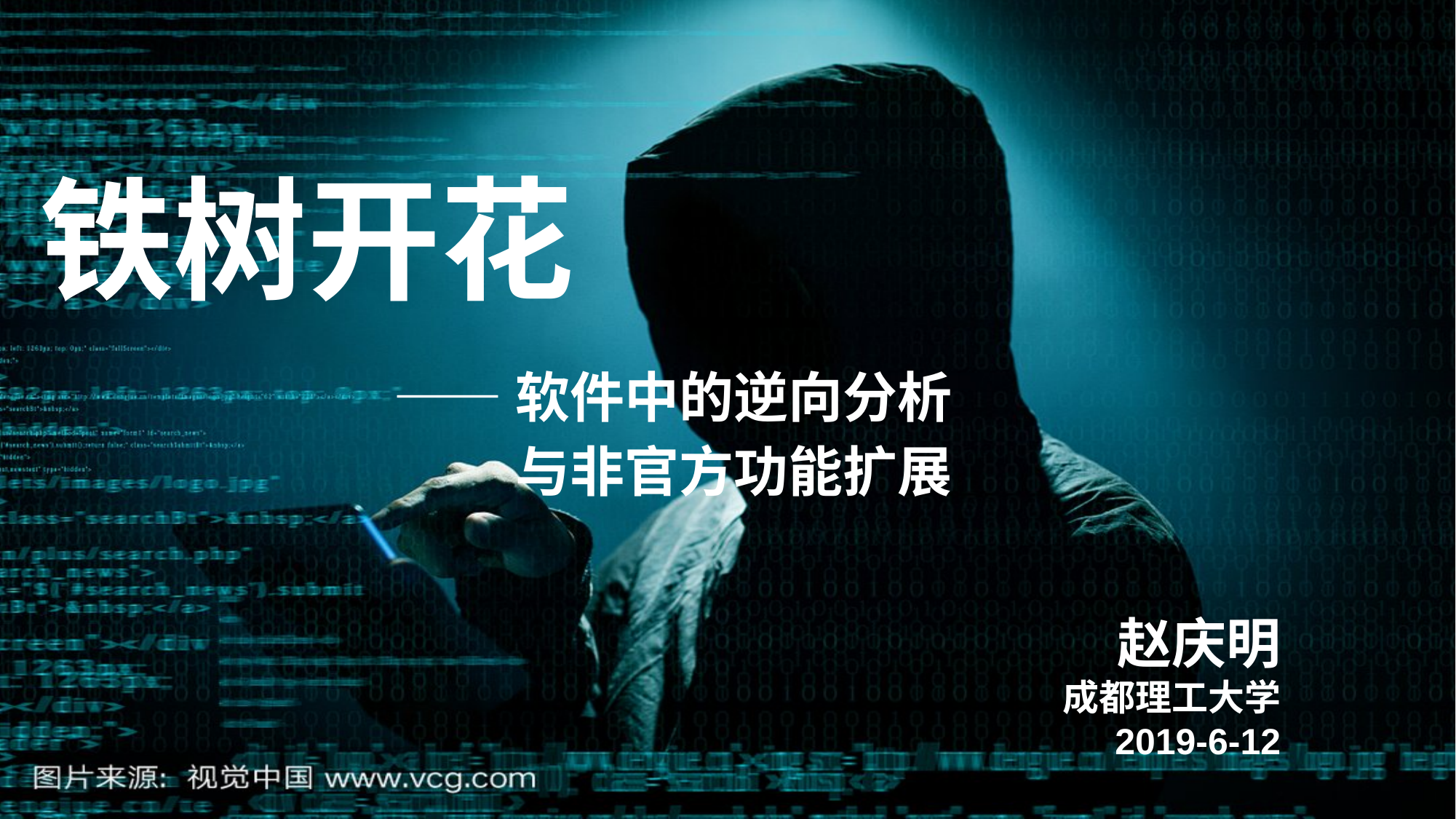

# 铁树开花
——软件中的逆向分析
与非官方功能扩展
赵庆明
成都理工大学
2019-6-12